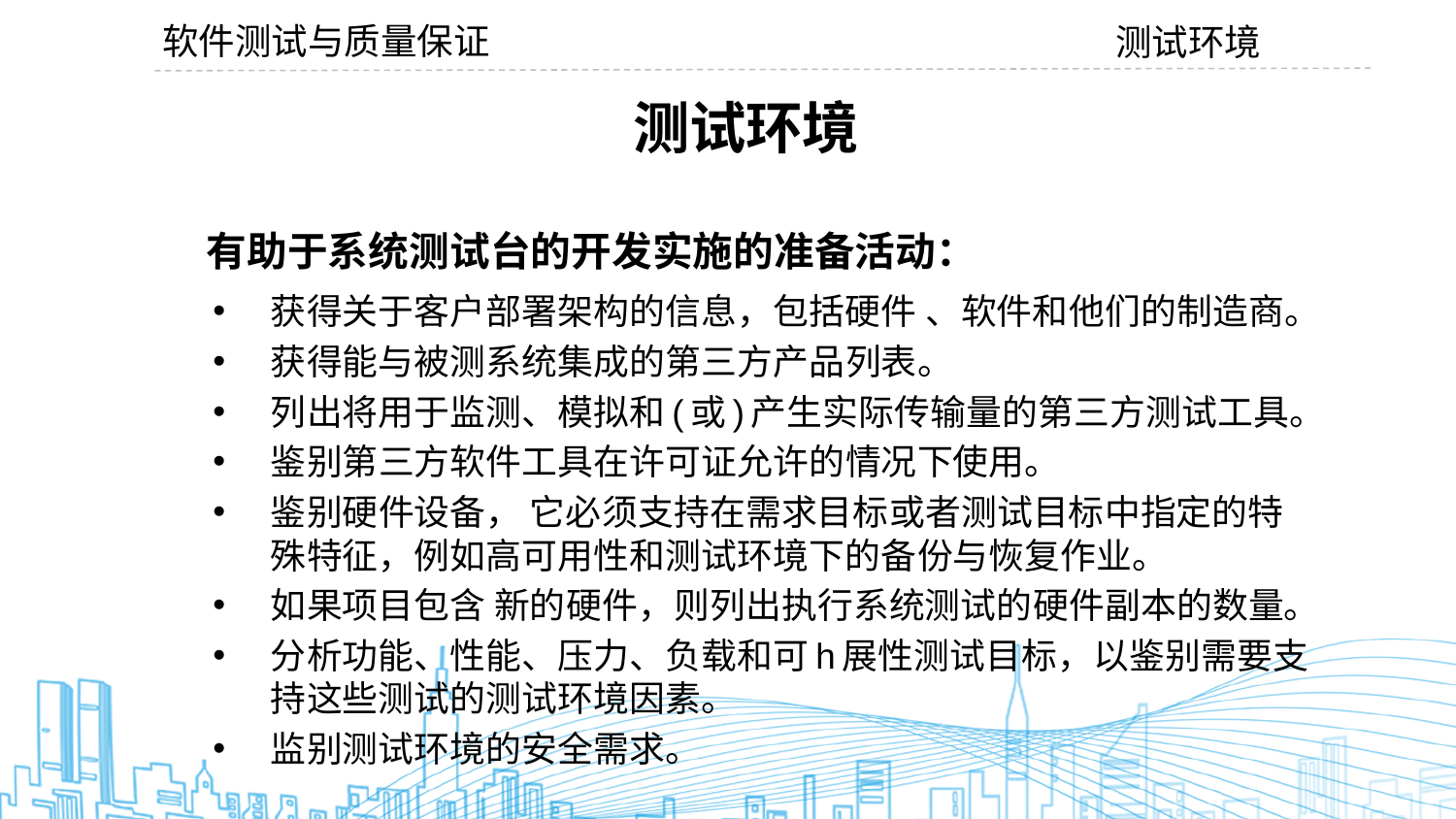

软件测试与质量保证
测试环境
测试环境
   有助于系统测试台的开发实施的准备活动：
获得关于客户部署架构的信息，包括硬件 、软件和他们的制造商。
获得能与被测系统集成的第三方产品列表。
列出将用于监测、模拟和(或)产生实际传输量的第三方测试工具。
鉴别第三方软件工具在许可证允许的情况下使用。
鉴别硬件设备， 它必须支持在需求目标或者测试目标中指定的特殊特征，例如高可用性和测试环境下的备份与恢复作业。
如果项目包含 新的硬件，则列出执行系统测试的硬件副本的数量。
分析功能、性能、压力、负载和可h展性测试目标，以鉴别需要支持这些测试的测试环境因素。
监别测试环境的安全需求。